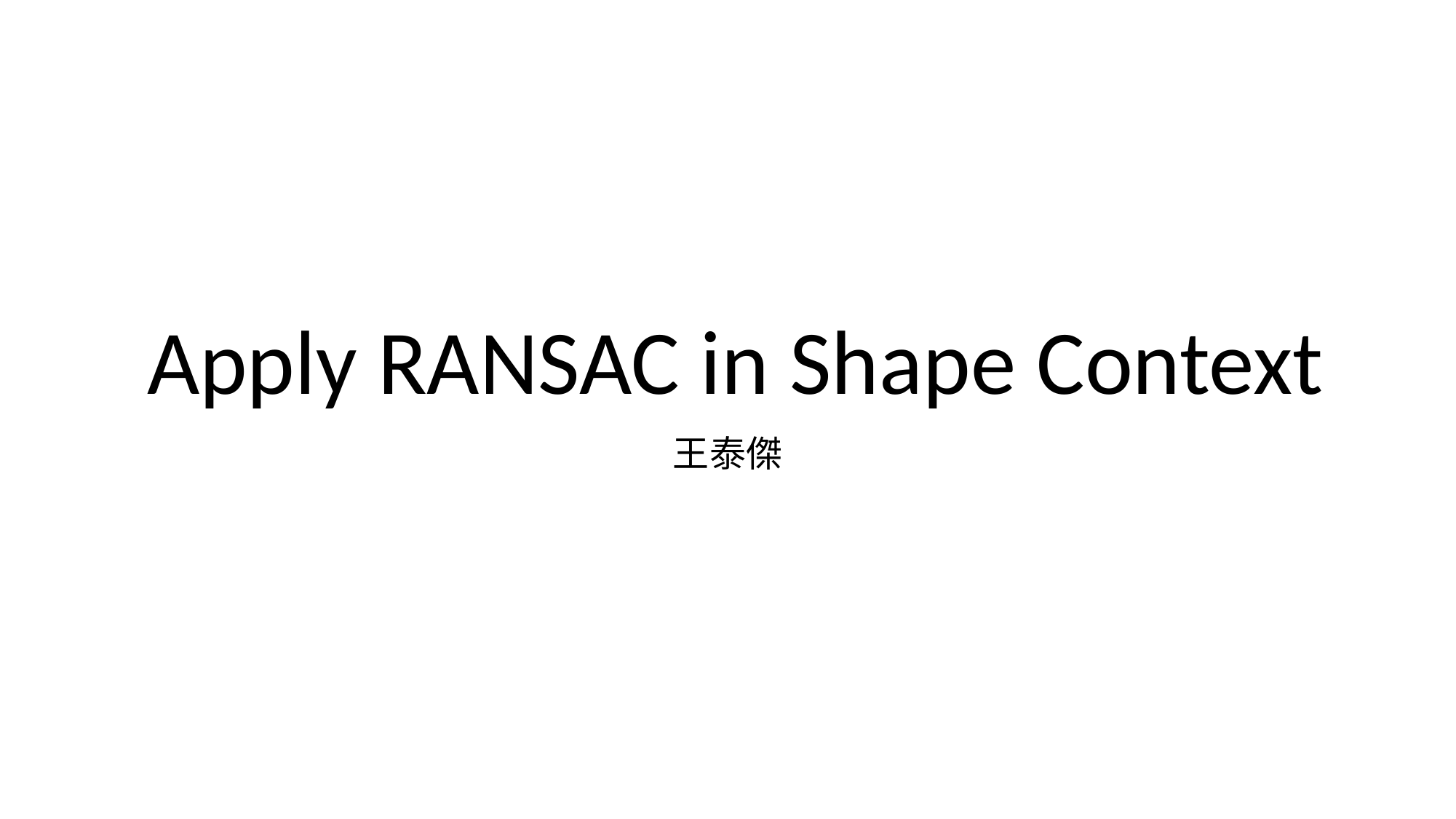

# Apply RANSAC in Shape Context
王泰傑